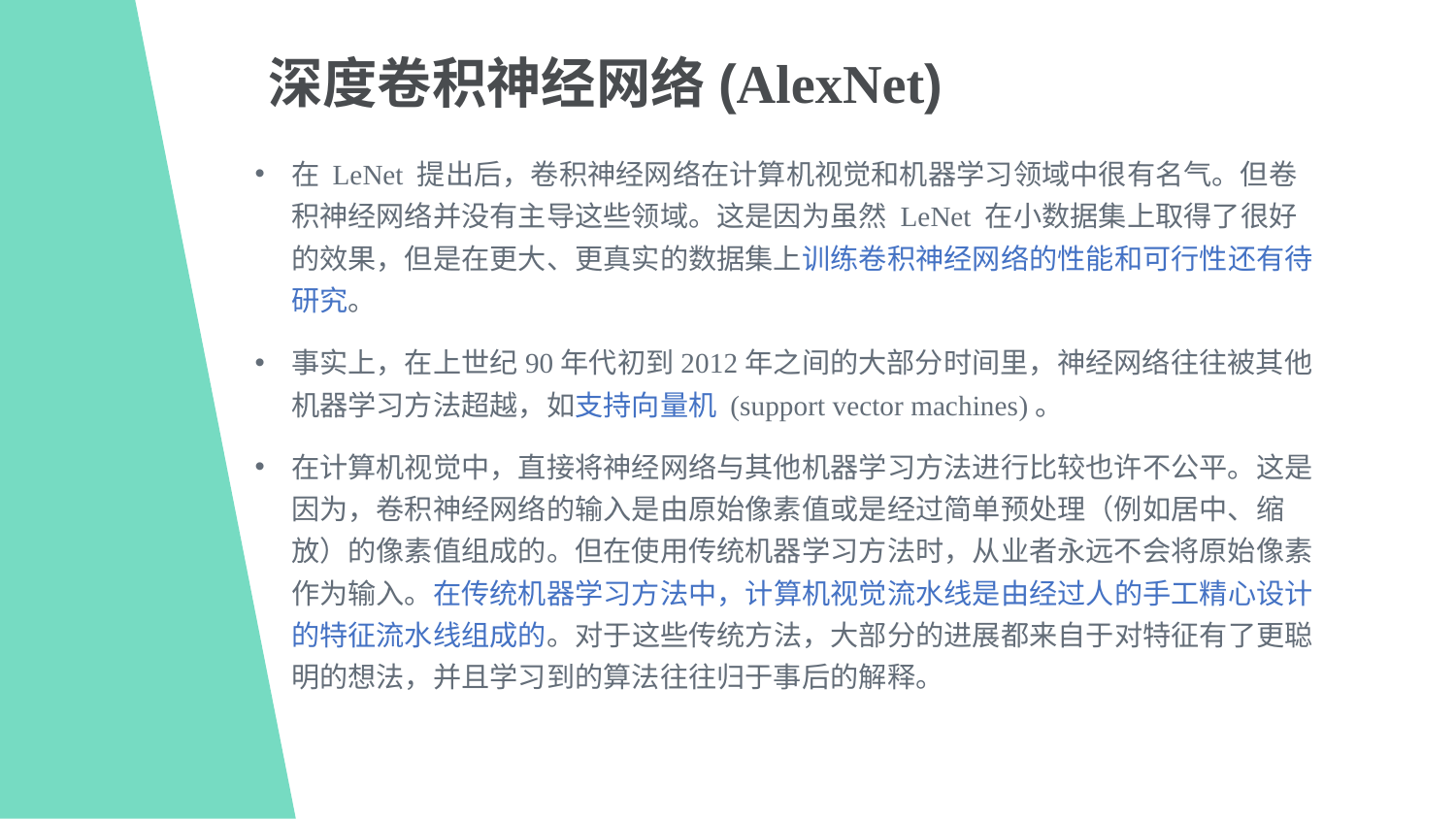

深度卷积神经网络(AlexNet)
在 LeNet 提出后，卷积神经网络在计算机视觉和机器学习领域中很有名气。但卷积神经网络并没有主导这些领域。这是因为虽然 LeNet 在小数据集上取得了很好的效果，但是在更大、更真实的数据集上训练卷积神经网络的性能和可行性还有待研究。
事实上，在上世纪90年代初到2012年之间的大部分时间里，神经网络往往被其他机器学习方法超越，如支持向量机 (support vector machines)。
在计算机视觉中，直接将神经网络与其他机器学习方法进行比较也许不公平。这是因为，卷积神经网络的输入是由原始像素值或是经过简单预处理（例如居中、缩放）的像素值组成的。但在使用传统机器学习方法时，从业者永远不会将原始像素作为输入。在传统机器学习方法中，计算机视觉流水线是由经过人的手工精心设计的特征流水线组成的。对于这些传统方法，大部分的进展都来自于对特征有了更聪明的想法，并且学习到的算法往往归于事后的解释。